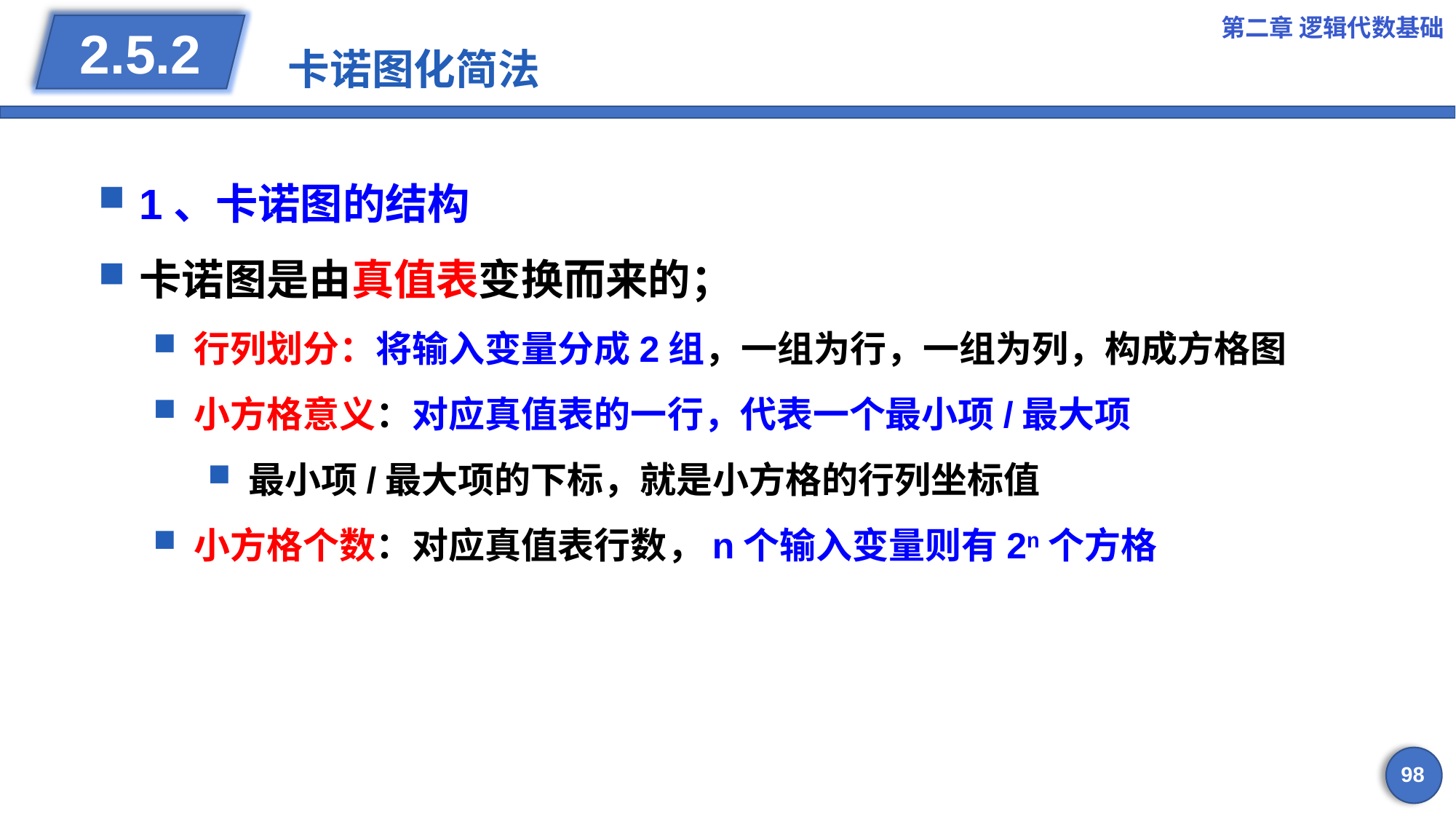

第二章 逻辑代数基础
# 卡诺图化简法
2.5.2
1、卡诺图的结构
卡诺图是由真值表变换而来的；
行列划分：将输入变量分成2组，一组为行，一组为列，构成方格图
小方格意义：对应真值表的一行，代表一个最小项/最大项
最小项/最大项的下标，就是小方格的行列坐标值
小方格个数：对应真值表行数，n个输入变量则有2n个方格
98